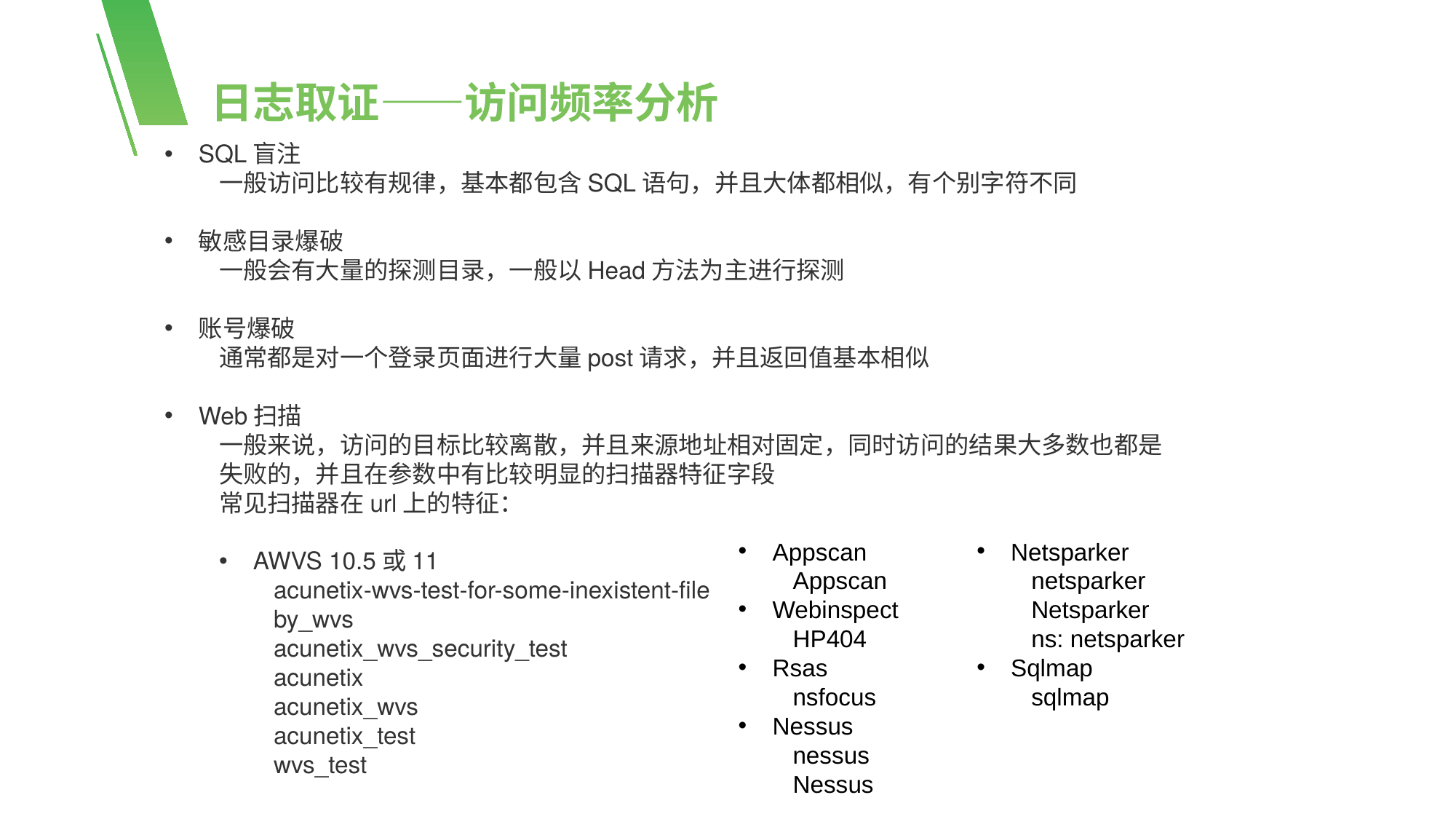

日志取证——访问频率分析
SQL盲注
一般访问比较有规律，基本都包含SQL语句，并且大体都相似，有个别字符不同

敏感目录爆破
一般会有大量的探测目录，一般以Head方法为主进行探测

账号爆破
通常都是对一个登录页面进行大量post请求，并且返回值基本相似

Web扫描
一般来说，访问的目标比较离散，并且来源地址相对固定，同时访问的结果大多数也都是失败的，并且在参数中有比较明显的扫描器特征字段
常见扫描器在url上的特征：

AWVS 10.5或11
acunetix-wvs-test-for-some-inexistent-file
by_wvs
acunetix_wvs_security_test
acunetix
acunetix_wvs
acunetix_test
wvs_test
Appscan
Appscan
Webinspect
HP404
Rsas
nsfocus
Nessus
nessus
Nessus
Netsparker
netsparker
Netsparker
ns: netsparker
Sqlmap
sqlmap